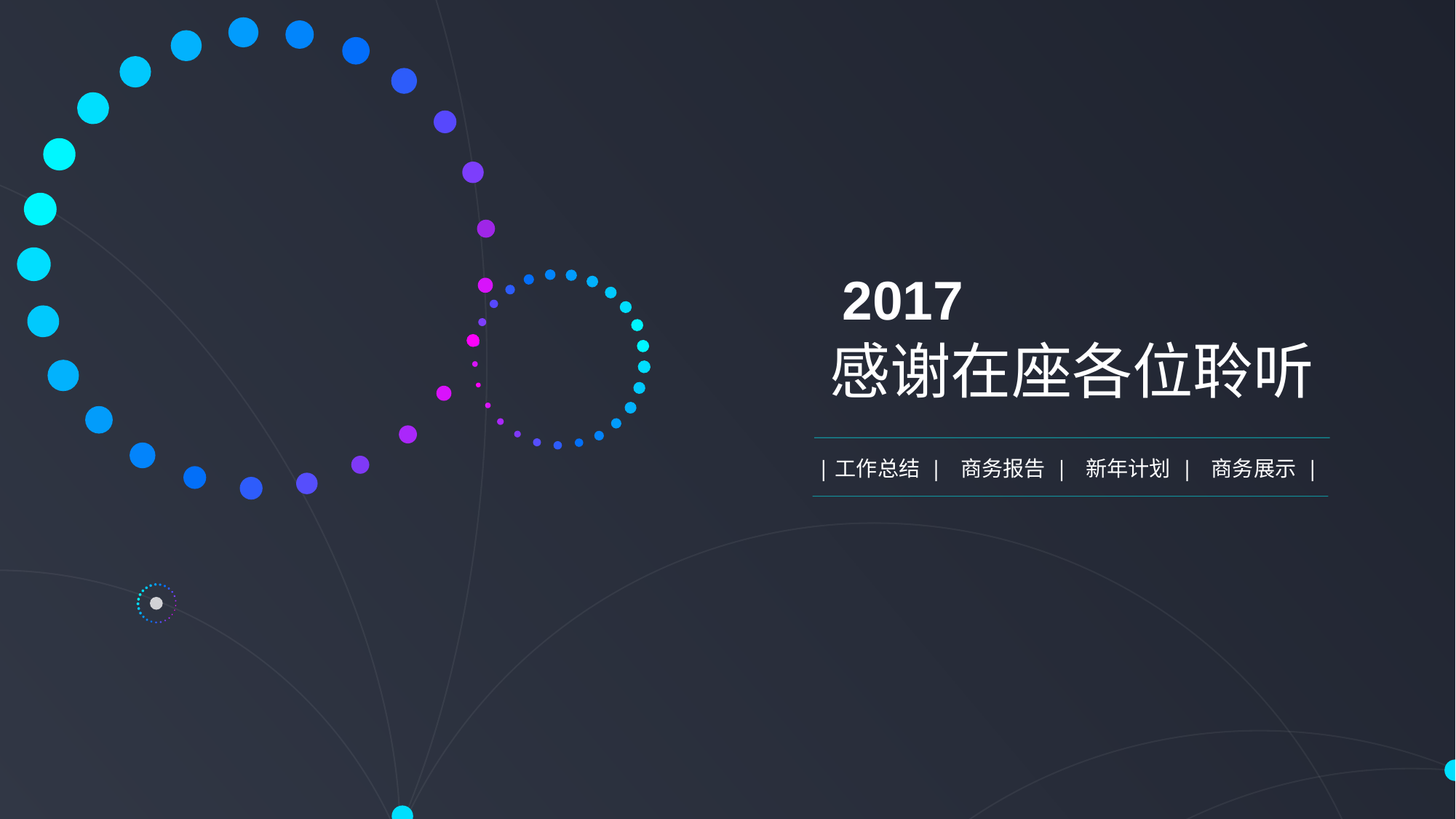

2017

感谢在座各位聆听
 |工作总结 | 商务报告 | 新年计划 | 商务展示 |